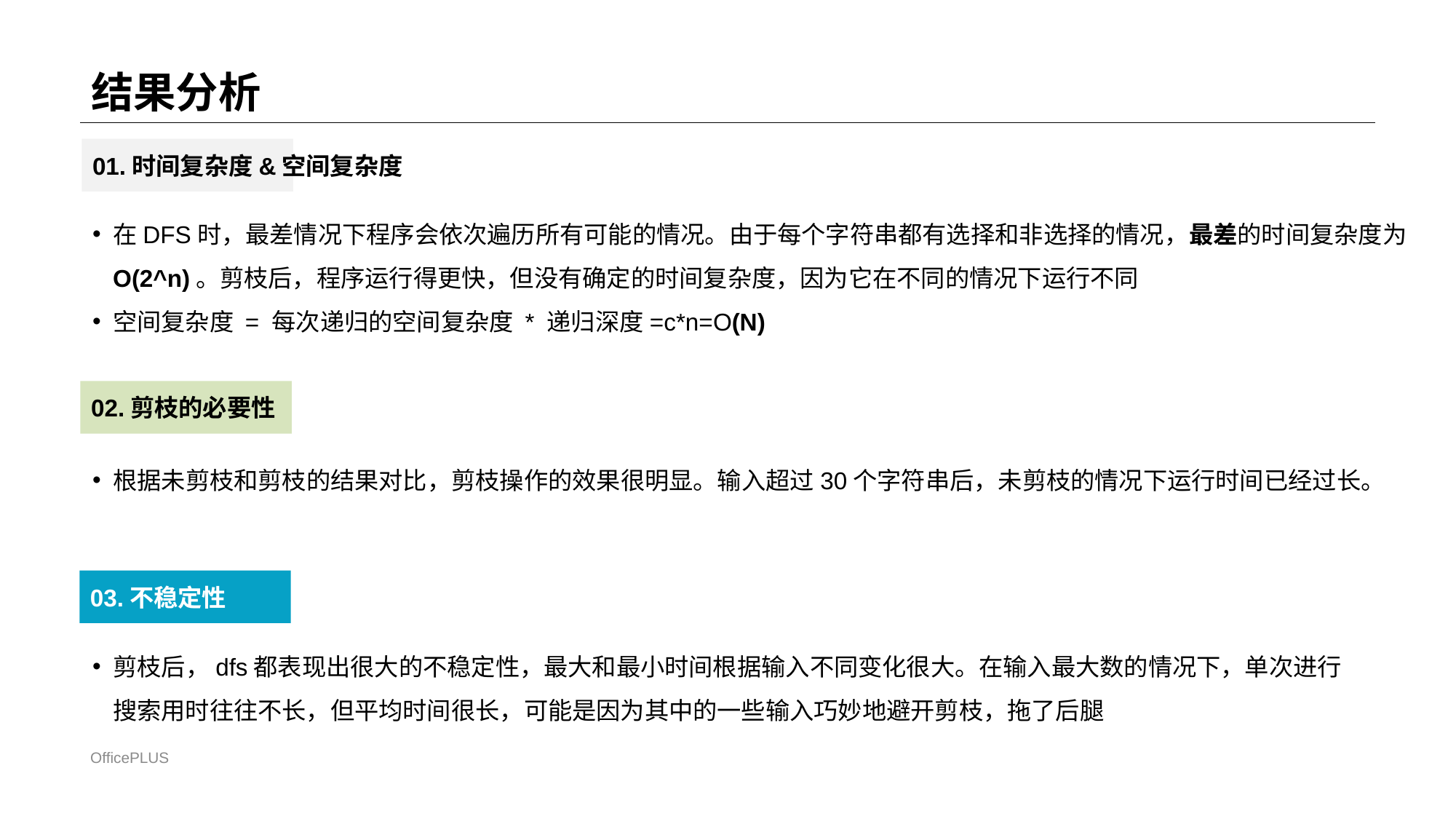

# 结果分析
01.时间复杂度&空间复杂度
在DFS时，最差情况下程序会依次遍历所有可能的情况。由于每个字符串都有选择和非选择的情况，最差的时间复杂度为O(2^n)。剪枝后，程序运行得更快，但没有确定的时间复杂度，因为它在不同的情况下运行不同
空间复杂度 = 每次递归的空间复杂度 * 递归深度=c*n=O(N)
02.剪枝的必要性
根据未剪枝和剪枝的结果对比，剪枝操作的效果很明显。输入超过30个字符串后，未剪枝的情况下运行时间已经过长。
03.不稳定性
剪枝后，dfs都表现出很大的不稳定性，最大和最小时间根据输入不同变化很大。在输入最大数的情况下，单次进行搜索用时往往不长，但平均时间很长，可能是因为其中的一些输入巧妙地避开剪枝，拖了后腿
OfficePLUS
17